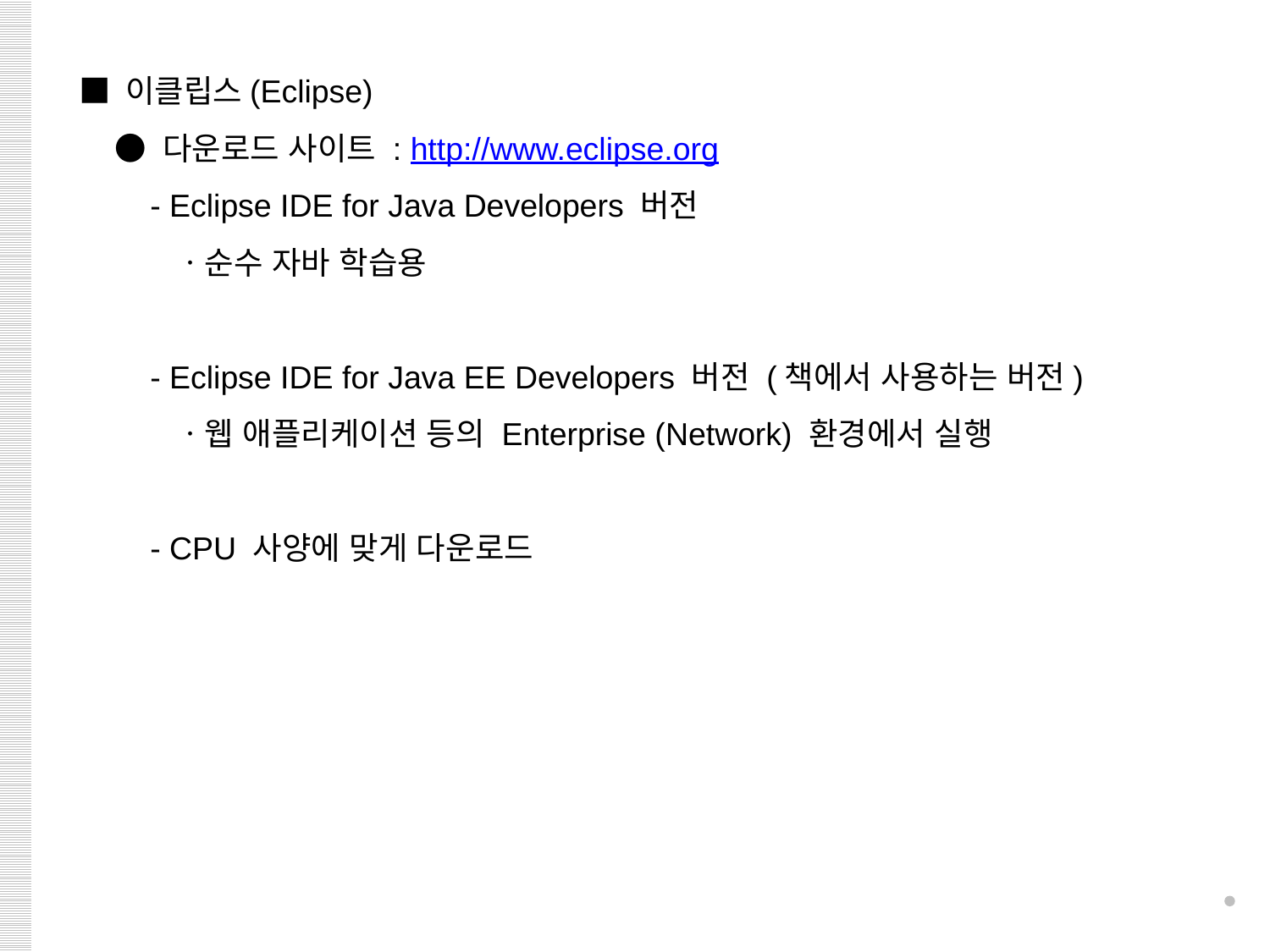

■ 이클립스(Eclipse)
    ● 다운로드 사이트 : http://www.eclipse.org
        - Eclipse IDE for Java Developers 버전
          ㆍ순수 자바 학습용

        - Eclipse IDE for Java EE Developers 버전 (책에서 사용하는 버전)
          ㆍ웹 애플리케이션 등의 Enterprise (Network) 환경에서 실행

        - CPU 사양에 맞게 다운로드